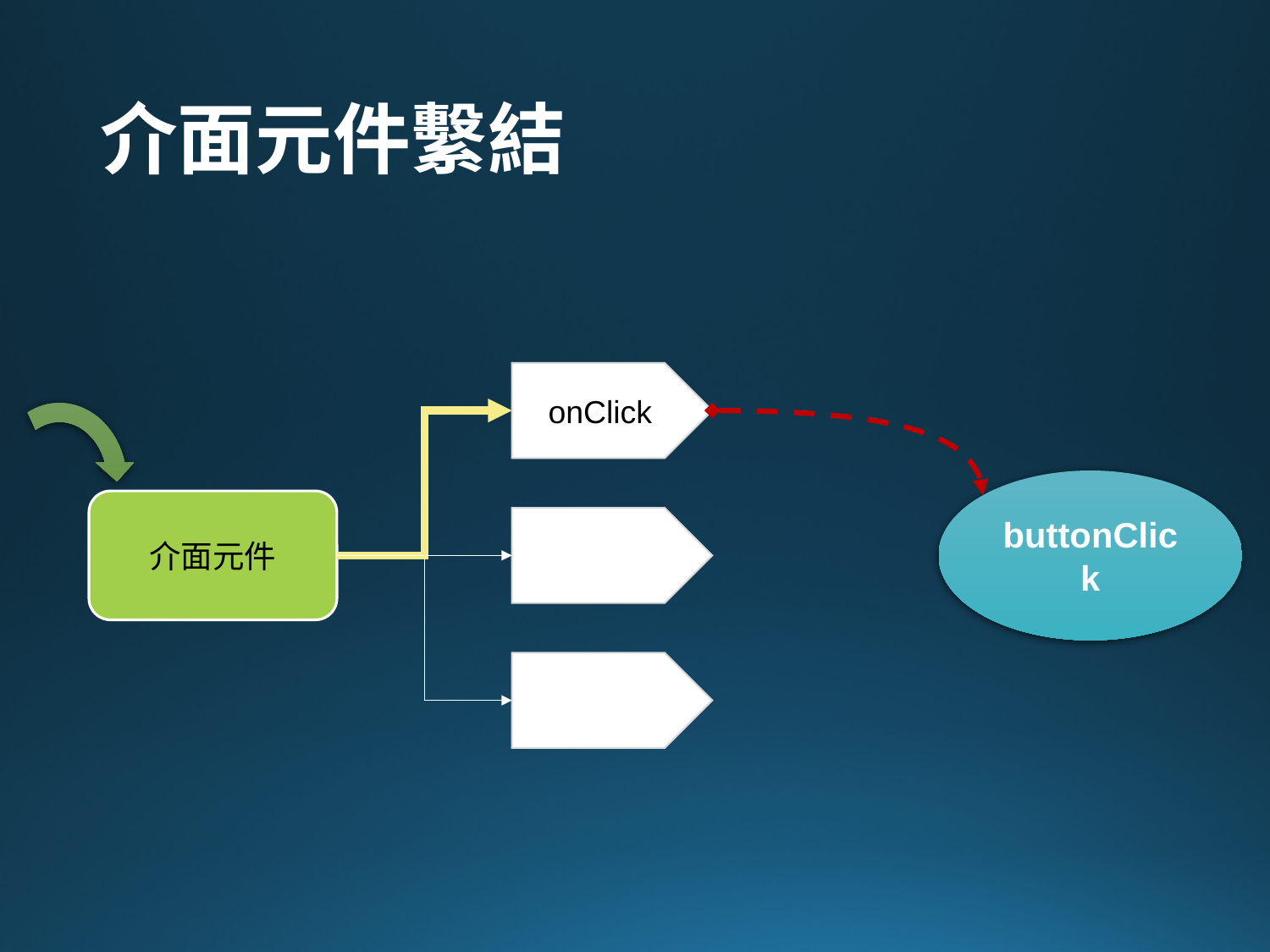

# 介面元件繫結

onClick

buttonClick
介面元件
onClick
onClick